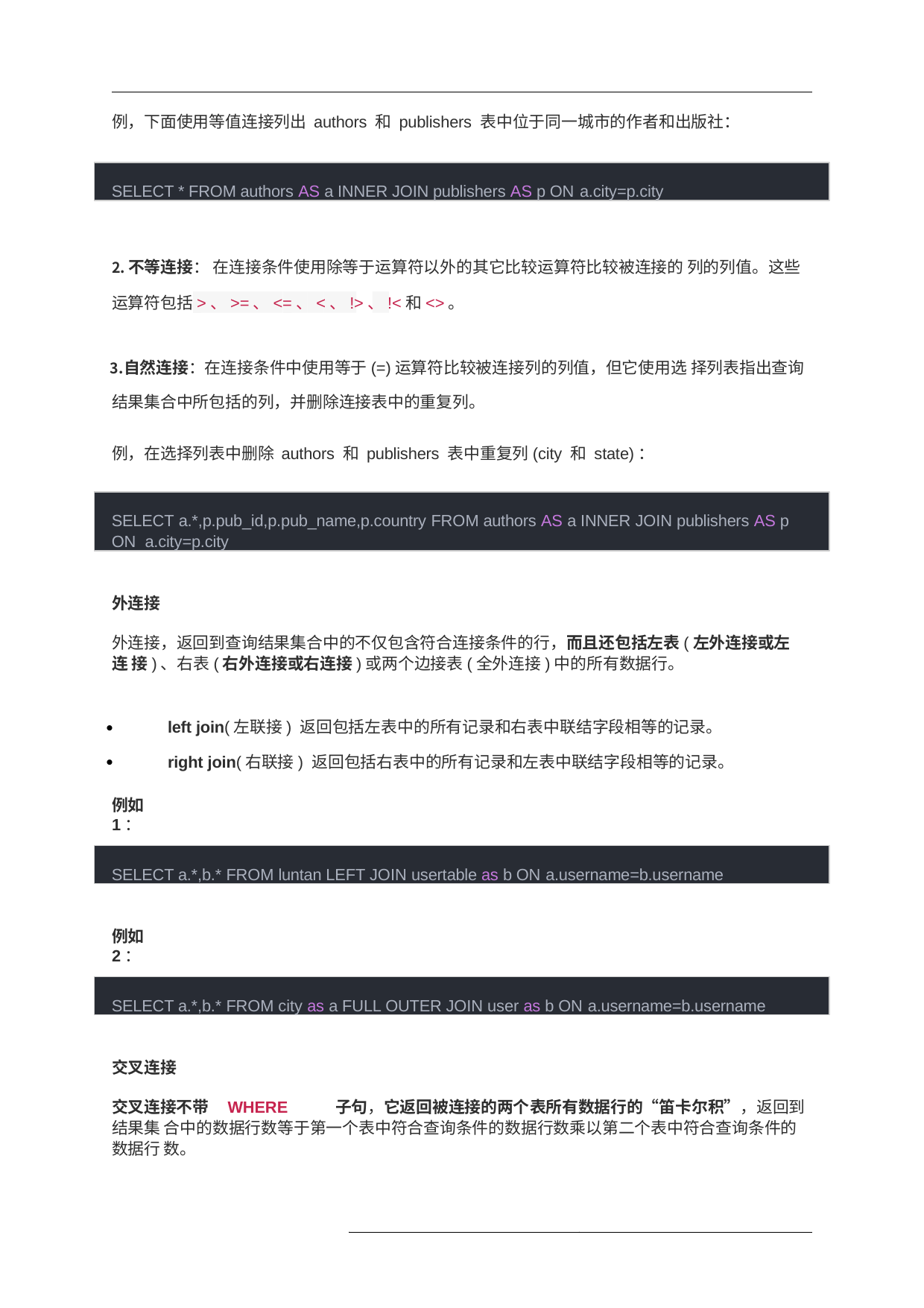

例，下面使用等值连接列出 authors 和 publishers 表中位于同一城市的作者和出版社：

SELECT * FROM authors AS a INNER JOIN publishers AS p ON a.city=p.city
不等连接： 在连接条件使用除等于运算符以外的其它比较运算符比较被连接的 列的列值。这些

运算符包括>、>=、<=、<、!>、!<和<>。

自然连接：在连接条件中使用等于(=)运算符比较被连接列的列值，但它使用选 择列表指出查询 结果集合中所包括的列，并删除连接表中的重复列。

例，在选择列表中删除 authors 和 publishers 表中重复列(city 和 state)：

SELECT a.*,p.pub_id,p.pub_name,p.country FROM authors AS a INNER JOIN publishers AS p ON  a.city=p.city
外连接

外连接，返回到查询结果集合中的不仅包含符合连接条件的行，而且还包括左表(左外连接或左连 接)、右表(右外连接或右连接)或两个边接表(全外连接)中的所有数据行。
left join(左联接) 返回包括左表中的所有记录和右表中联结字段相等的记录。
•
•
right join(右联接) 返回包括右表中的所有记录和左表中联结字段相等的记录。
例如 1：

SELECT a.*,b.* FROM luntan LEFT JOIN usertable as b ON a.username=b.username
例如 2：

SELECT a.*,b.* FROM city as a FULL OUTER JOIN user as b ON a.username=b.username
交叉连接

交叉连接不带	WHERE	子句，它返回被连接的两个表所有数据行的“笛卡尔积”，返回到结果集 合中的数据行数等于第一个表中符合查询条件的数据行数乘以第二个表中符合查询条件的数据行 数。